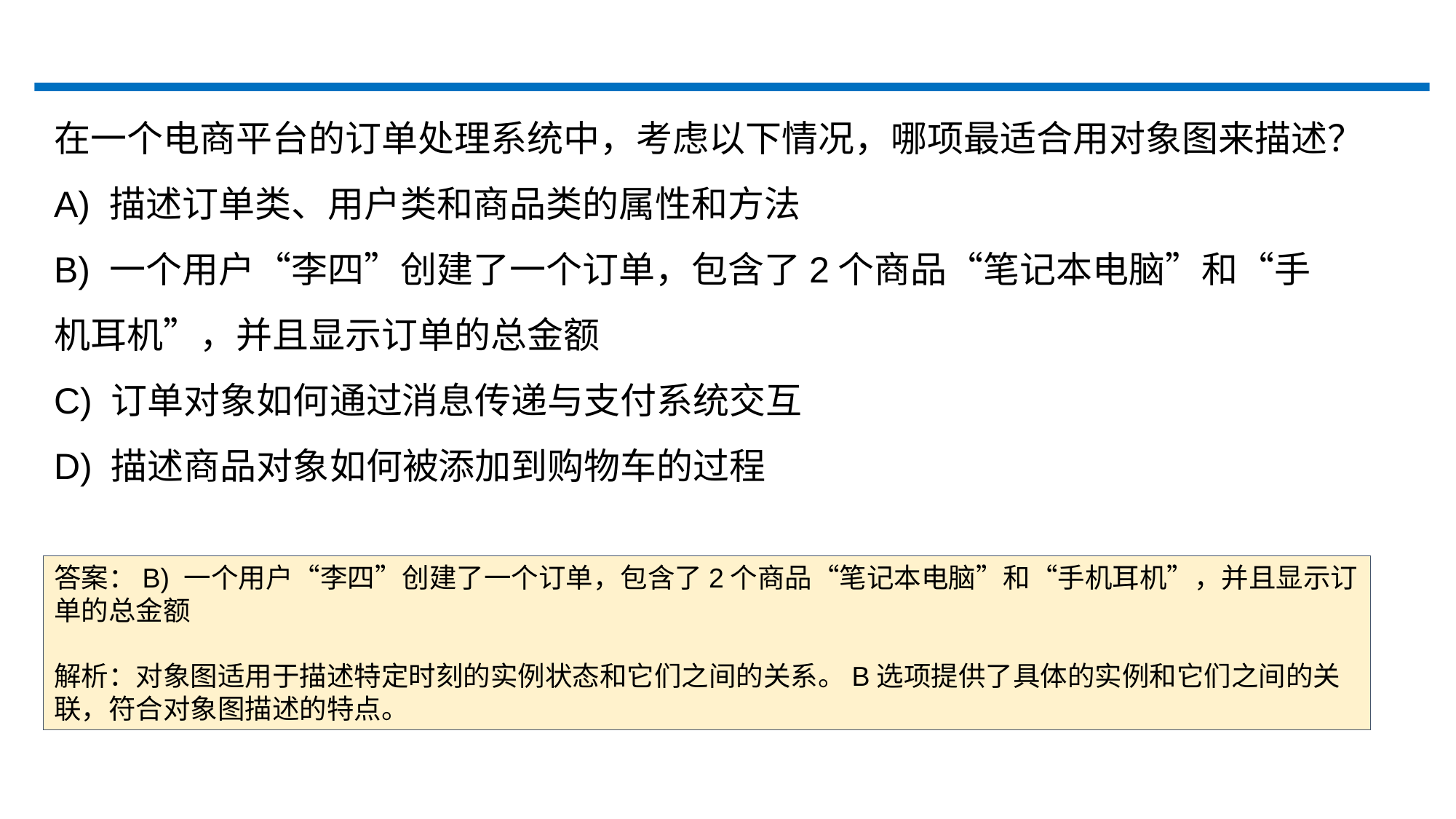

在一个电商平台的订单处理系统中，考虑以下情况，哪项最适合用对象图来描述？
A) 描述订单类、用户类和商品类的属性和方法
B) 一个用户“李四”创建了一个订单，包含了2个商品“笔记本电脑”和“手机耳机”，并且显示订单的总金额
C) 订单对象如何通过消息传递与支付系统交互
D) 描述商品对象如何被添加到购物车的过程
答案：B) 一个用户“李四”创建了一个订单，包含了2个商品“笔记本电脑”和“手机耳机”，并且显示订单的总金额

解析：对象图适用于描述特定时刻的实例状态和它们之间的关系。B选项提供了具体的实例和它们之间的关联，符合对象图描述的特点。